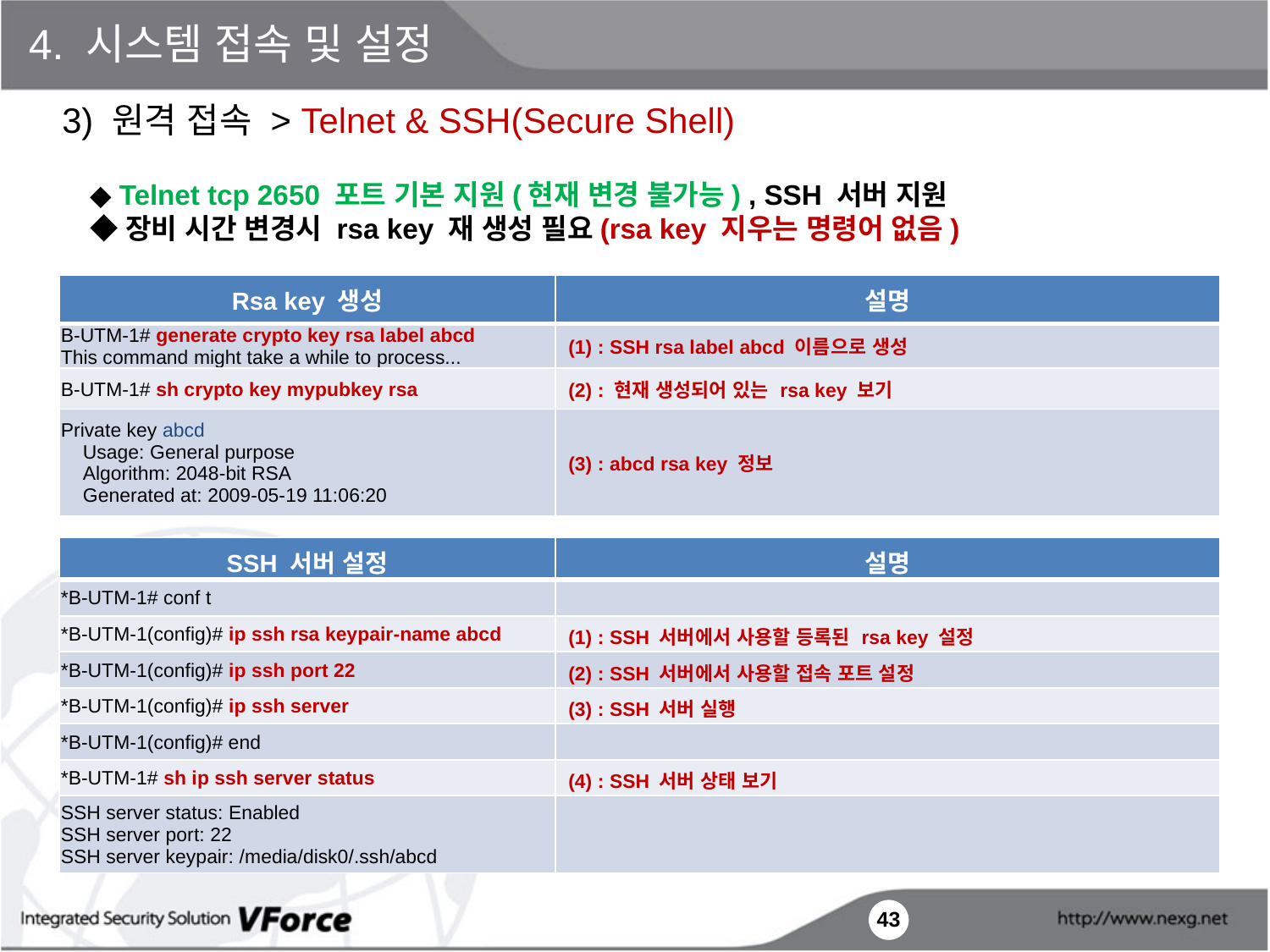

4. 시스템 접속 및 설정
3) 원격 접속 > Telnet & SSH(Secure Shell)
◆ Telnet tcp 2650 포트 기본 지원(현재 변경 불가능) , SSH 서버 지원
◆ 장비 시간 변경시 rsa key 재 생성 필요(rsa key 지우는 명령어 없음)
| Rsa key 생성 | 설명 |
| --- | --- |
| B-UTM-1# generate crypto key rsa label abcd This command might take a while to process... | (1) : SSH rsa label abcd 이름으로 생성 |
| B-UTM-1# sh crypto key mypubkey rsa | (2) : 현재 생성되어 있는 rsa key 보기 |
| Private key abcd Usage: General purpose Algorithm: 2048-bit RSA Generated at: 2009-05-19 11:06:20 | (3) : abcd rsa key 정보 |
| SSH 서버 설정 | 설명 |
| --- | --- |
| \*B-UTM-1# conf t |  |
| \*B-UTM-1(config)# ip ssh rsa keypair-name abcd | (1) : SSH 서버에서 사용할 등록된 rsa key 설정 |
| \*B-UTM-1(config)# ip ssh port 22 | (2) : SSH 서버에서 사용할 접속 포트 설정 |
| \*B-UTM-1(config)# ip ssh server | (3) : SSH 서버 실행 |
| \*B-UTM-1(config)# end |  |
| \*B-UTM-1# sh ip ssh server status | (4) : SSH 서버 상태 보기 |
| SSH server status: Enabled SSH server port: 22 SSH server keypair: /media/disk0/.ssh/abcd |  |